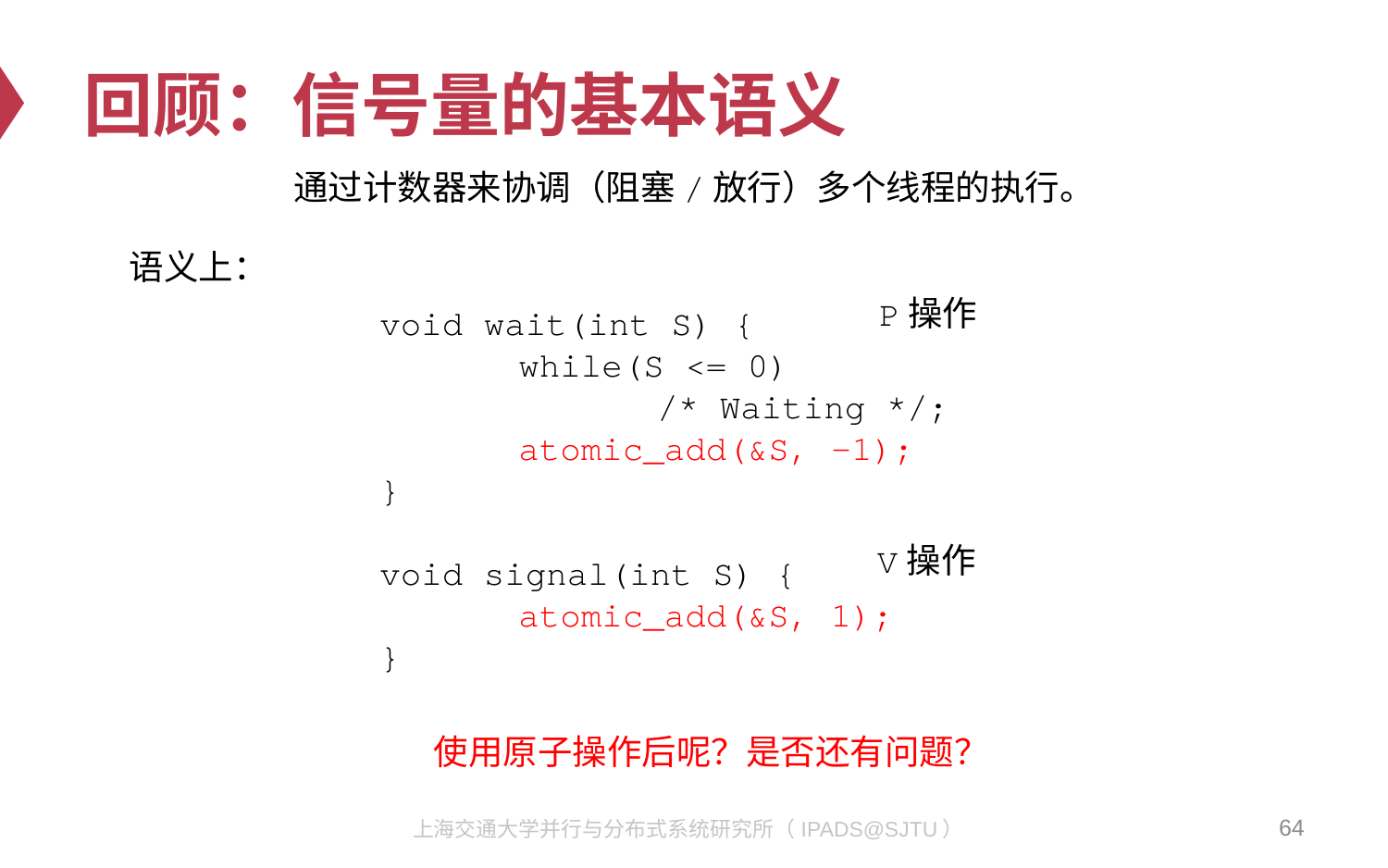

# 回顾：信号量的基本语义

通过计数器来协调（阻塞/放行）多个线程的执行。
语义上：
P操作
void wait(int S) {
	while(S <= 0)
		/* Waiting */;
	atomic_add(&S, -1);
}

void signal(int S) {
	atomic_add(&S, 1);
}
V操作
使用原子操作后呢？是否还有问题？
64
上海交通大学并行与分布式系统研究所（IPADS@SJTU）